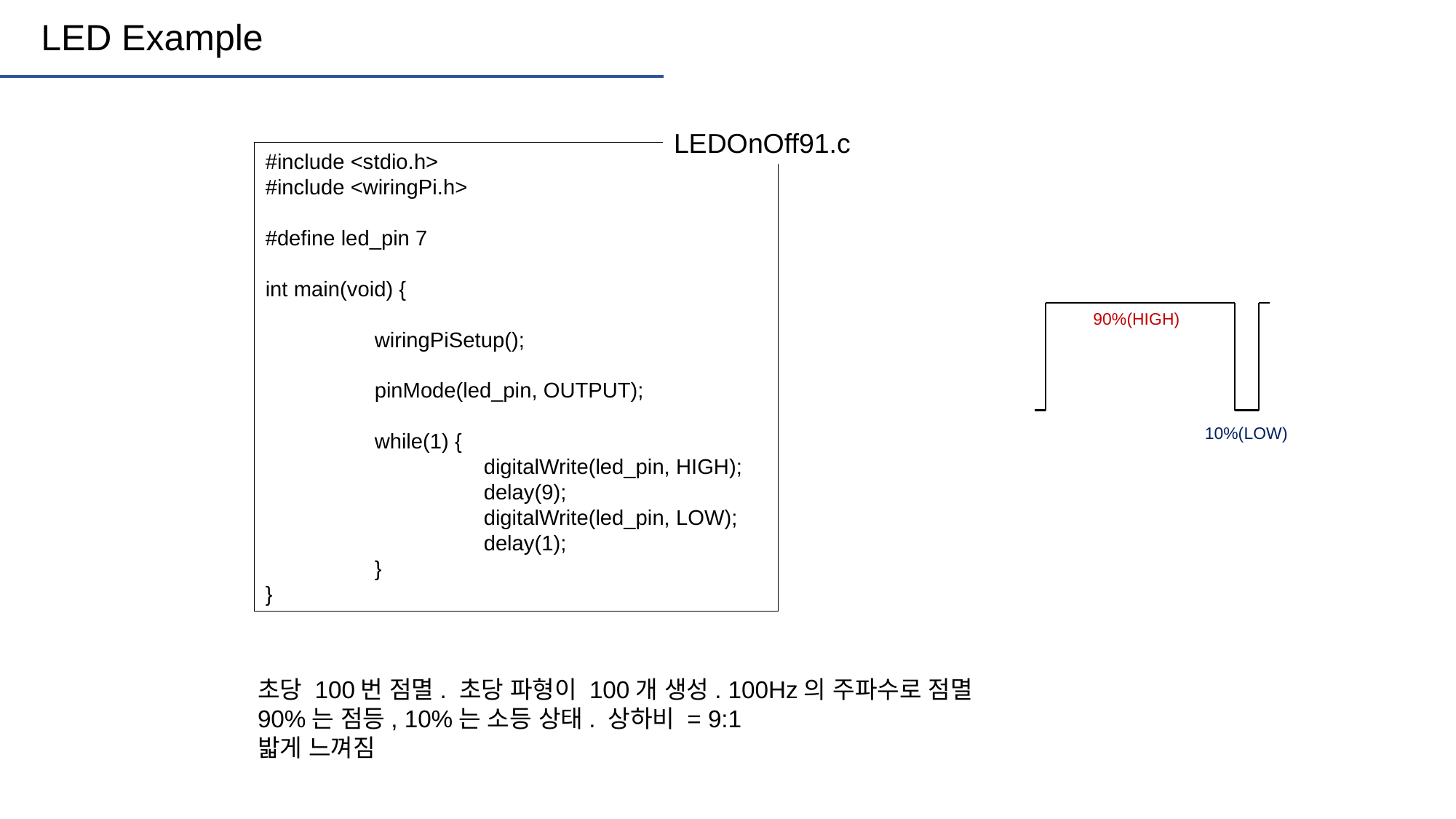

LED Example
LEDOnOff91.c
#include <stdio.h>
#include <wiringPi.h>

#define led_pin 7

int main(void) {

	wiringPiSetup();

	pinMode(led_pin, OUTPUT);

	while(1) {
		digitalWrite(led_pin, HIGH);
		delay(9);
		digitalWrite(led_pin, LOW);
		delay(1);
	}
}
90%(HIGH)
10%(LOW)
초당 100번 점멸. 초당 파형이 100개 생성. 100Hz의 주파수로 점멸
90%는 점등, 10%는 소등 상태. 상하비 = 9:1
밟게 느껴짐